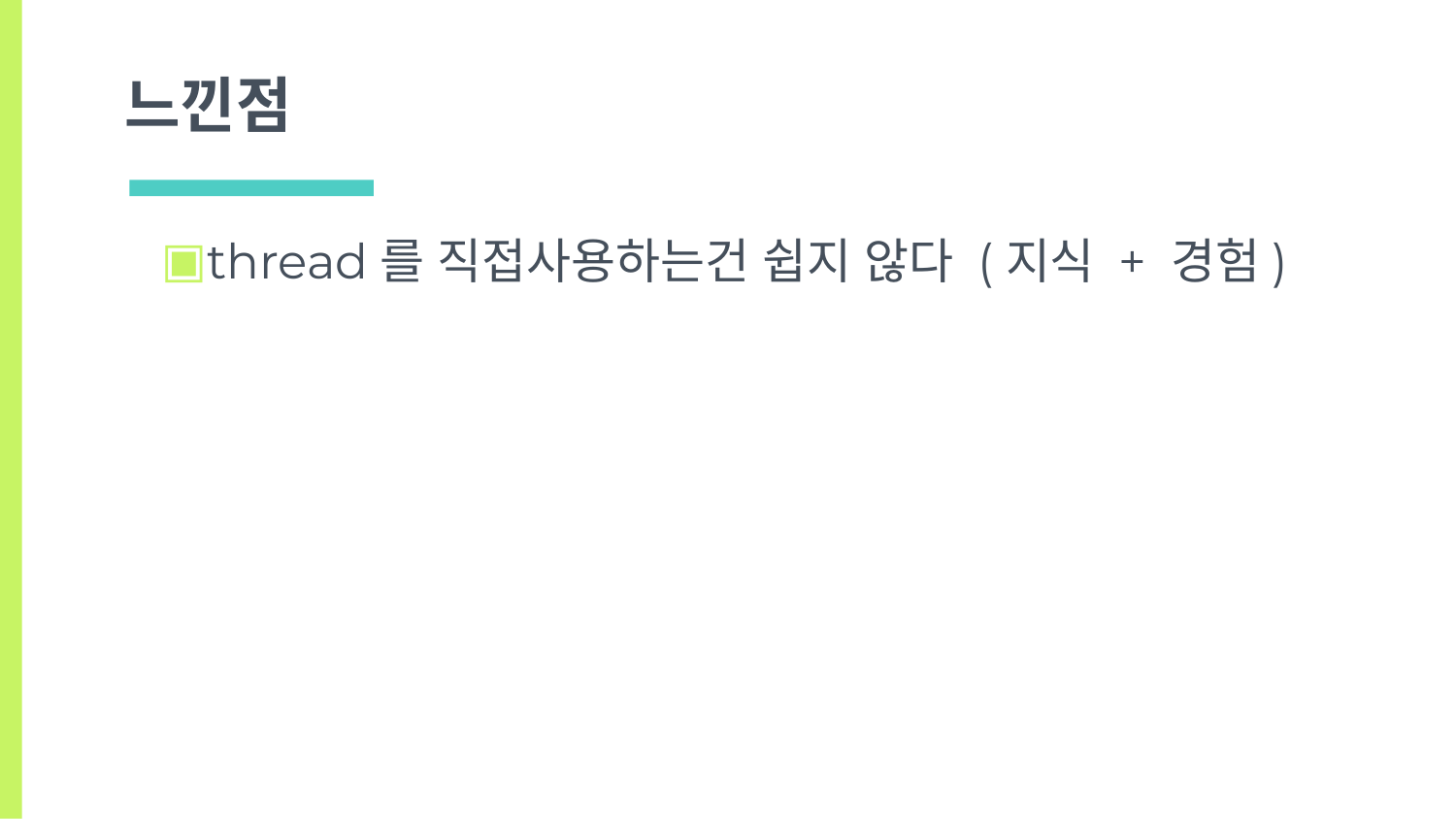

# 느낀점
thread를 직접사용하는건 쉽지 않다 (지식 + 경험)